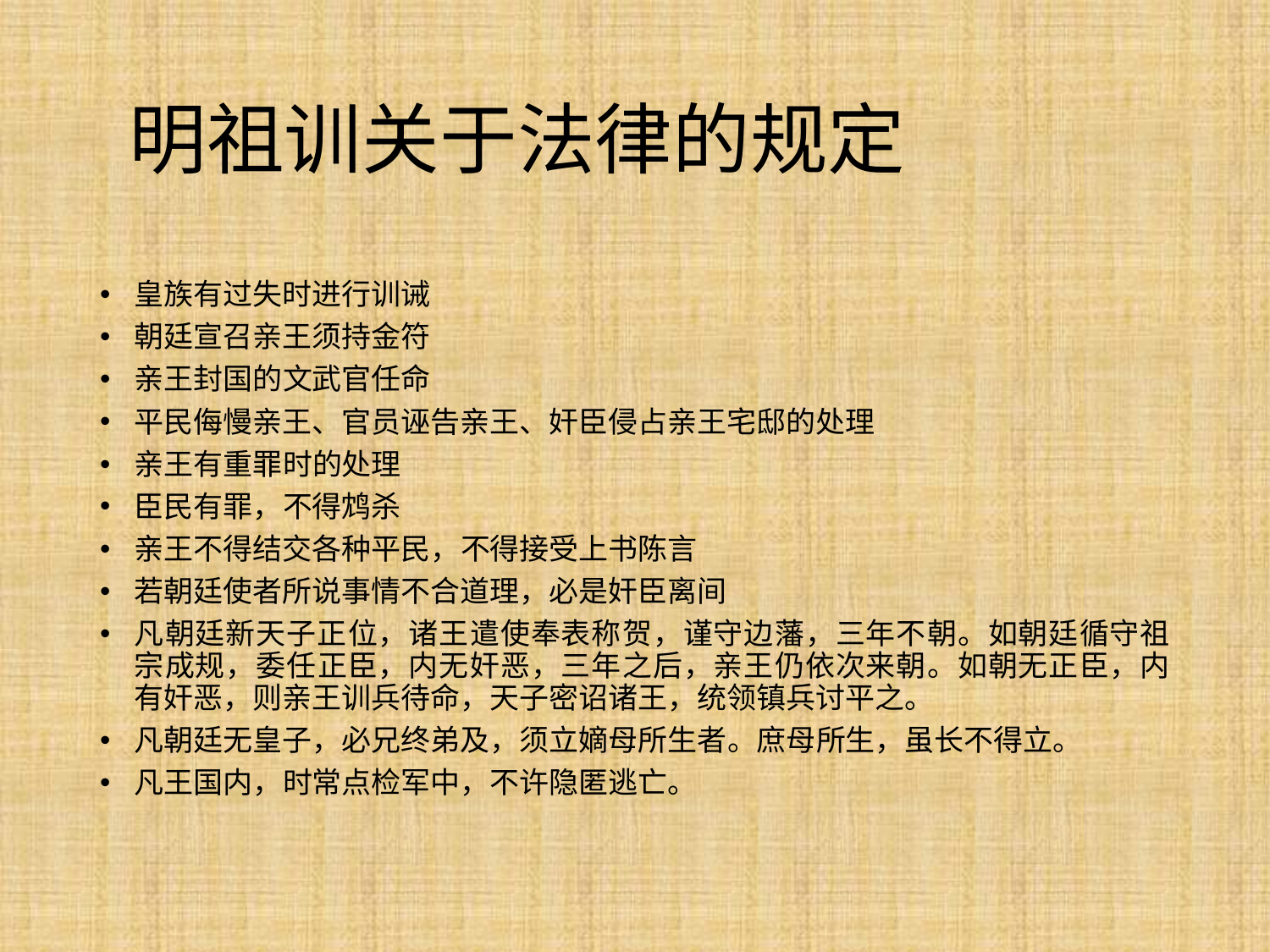

# 明祖训关于法律的规定
皇族有过失时进行训诫
朝廷宣召亲王须持金符
亲王封国的文武官任命
平民侮慢亲王、官员诬告亲王、奸臣侵占亲王宅邸的处理
亲王有重罪时的处理
臣民有罪，不得鸩杀
亲王不得结交各种平民，不得接受上书陈言
若朝廷使者所说事情不合道理，必是奸臣离间
凡朝廷新天子正位，诸王遣使奉表称贺，谨守边藩，三年不朝。如朝廷循守祖宗成规，委任正臣，内无奸恶，三年之后，亲王仍依次来朝。如朝无正臣，内有奸恶，则亲王训兵待命，天子密诏诸王，统领镇兵讨平之。
凡朝廷无皇子，必兄终弟及，须立嫡母所生者。庶母所生，虽长不得立。
凡王国内，时常点检军中，不许隐匿逃亡。